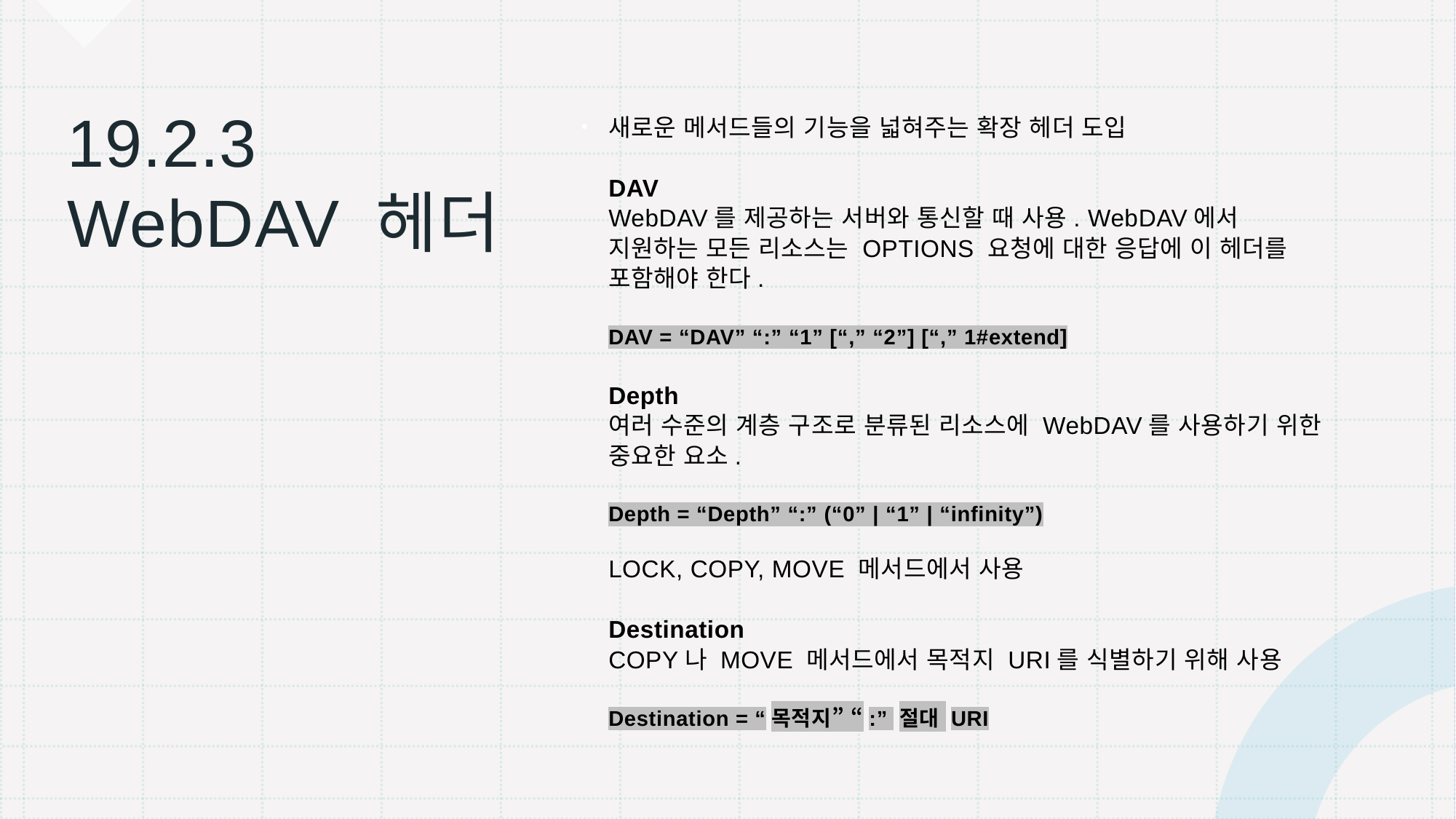

새로운 메서드들의 기능을 넓혀주는 확장 헤더 도입
DAV
WebDAV를 제공하는 서버와 통신할 때 사용. WebDAV에서 지원하는 모든 리소스는 OPTIONS 요청에 대한 응답에 이 헤더를 포함해야 한다.
DAV = “DAV” “:” “1” [“,” “2”] [“,” 1#extend]
Depth
여러 수준의 계층 구조로 분류된 리소스에 WebDAV를 사용하기 위한 중요한 요소.
Depth = “Depth” “:” (“0” | “1” | “infinity”)
LOCK, COPY, MOVE 메서드에서 사용
Destination
COPY나 MOVE 메서드에서 목적지 URI를 식별하기 위해 사용
Destination = “목적지” “:” 절대 URI
# 19.2.3 WebDAV 헤더